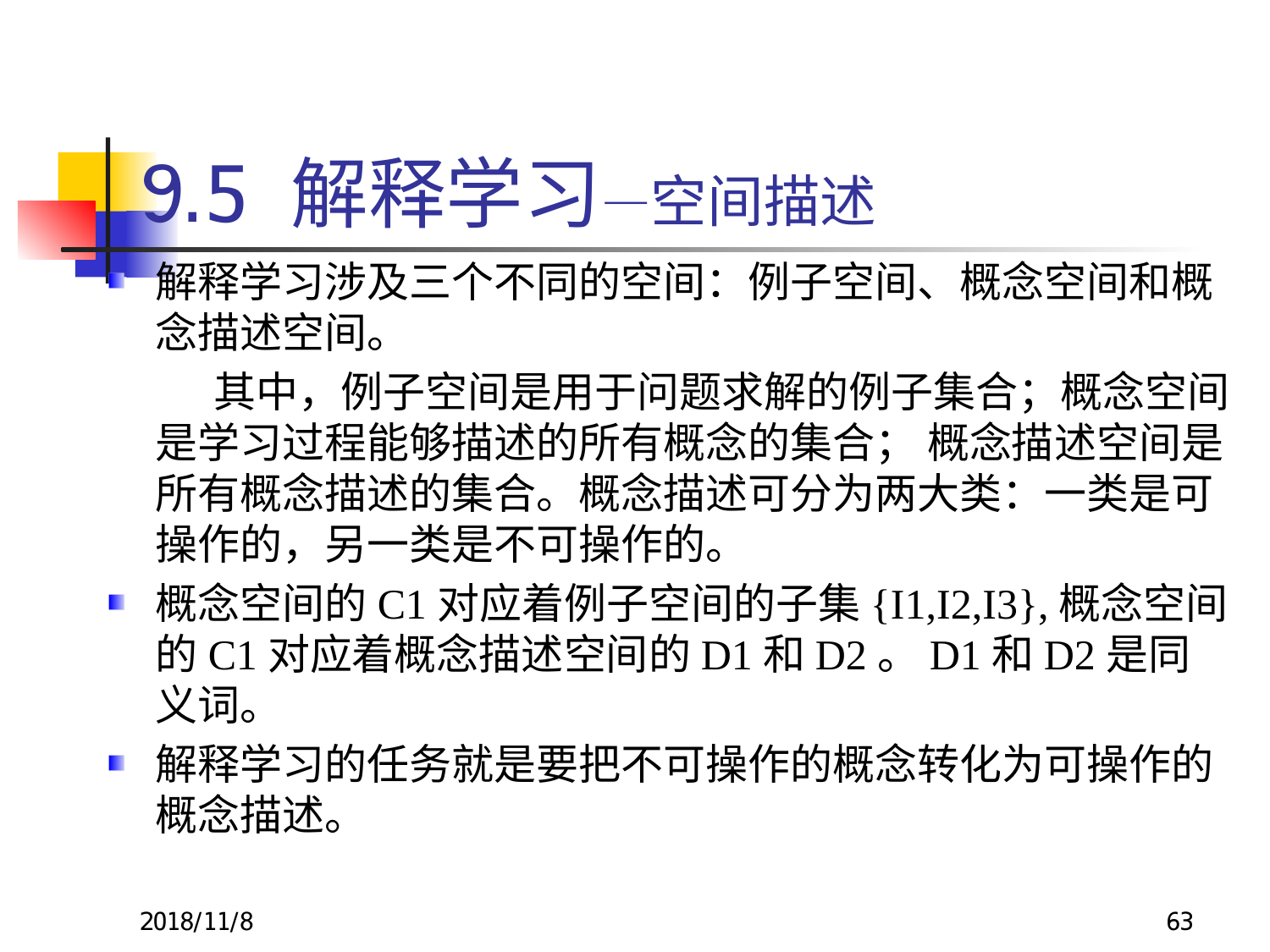

# 9.5 解释学习—空间描述
解释学习涉及三个不同的空间：例子空间、概念空间和概念描述空间。
          其中，例子空间是用于问题求解的例子集合；概念空间是学习过程能够描述的所有概念的集合； 概念描述空间是所有概念描述的集合。概念描述可分为两大类：一类是可操作的，另一类是不可操作的。
概念空间的C1对应着例子空间的子集{I1,I2,I3},概念空间的C1对应着概念描述空间的D1和D2。D1和D2是同义词。
解释学习的任务就是要把不可操作的概念转化为可操作的概念描述。
2018/11/8
63